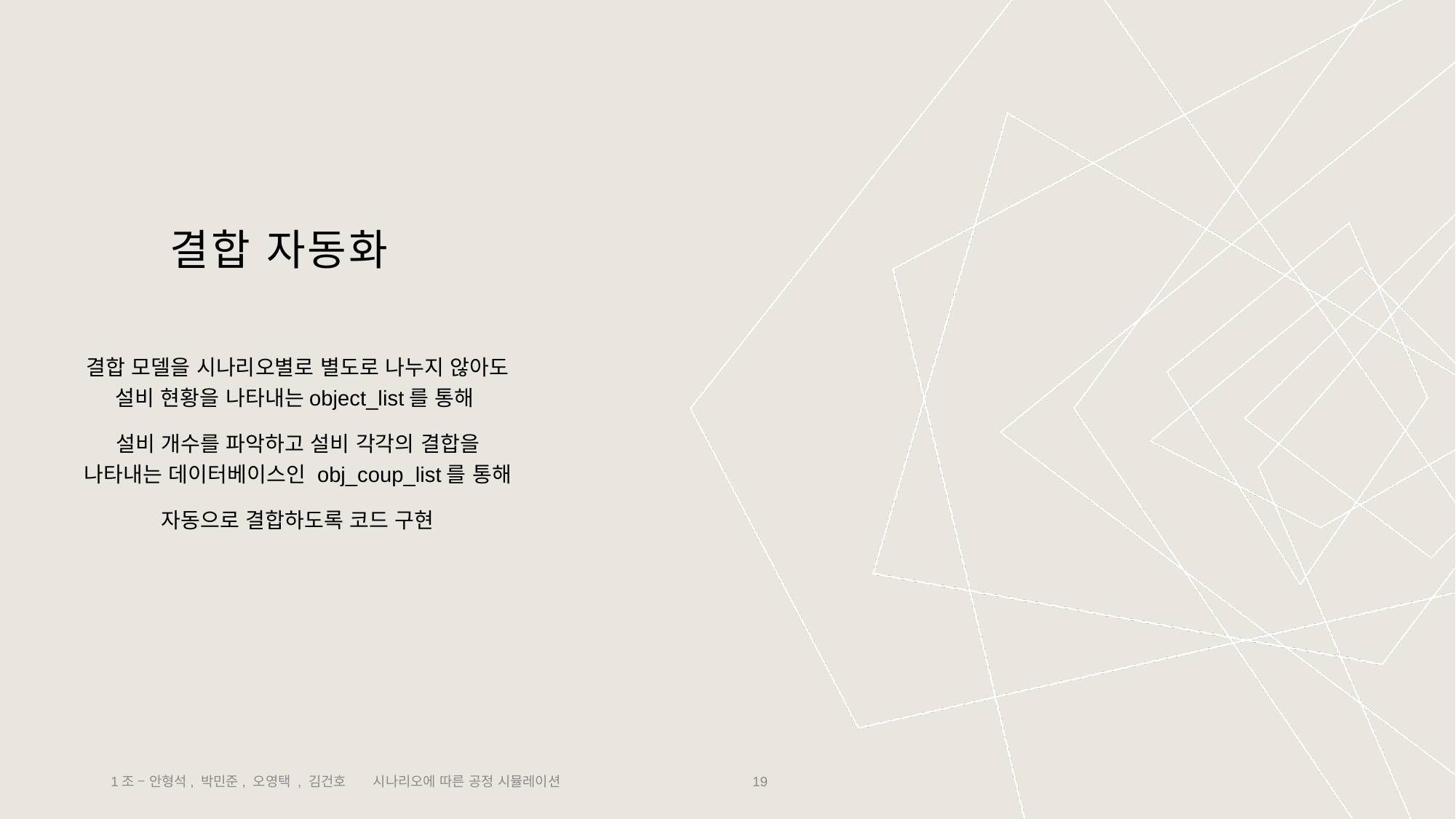

# 결합 자동화
결합 모델을 시나리오별로 별도로 나누지 않아도 설비 현황을 나타내는object_list를 통해
설비 개수를 파악하고 설비 각각의 결합을 나타내는 데이터베이스인 obj_coup_list를 통해
자동으로 결합하도록 코드 구현
시나리오에 따른 공정 시뮬레이션
1조 – 안형석, 박민준, 오영택 , 김건호
19